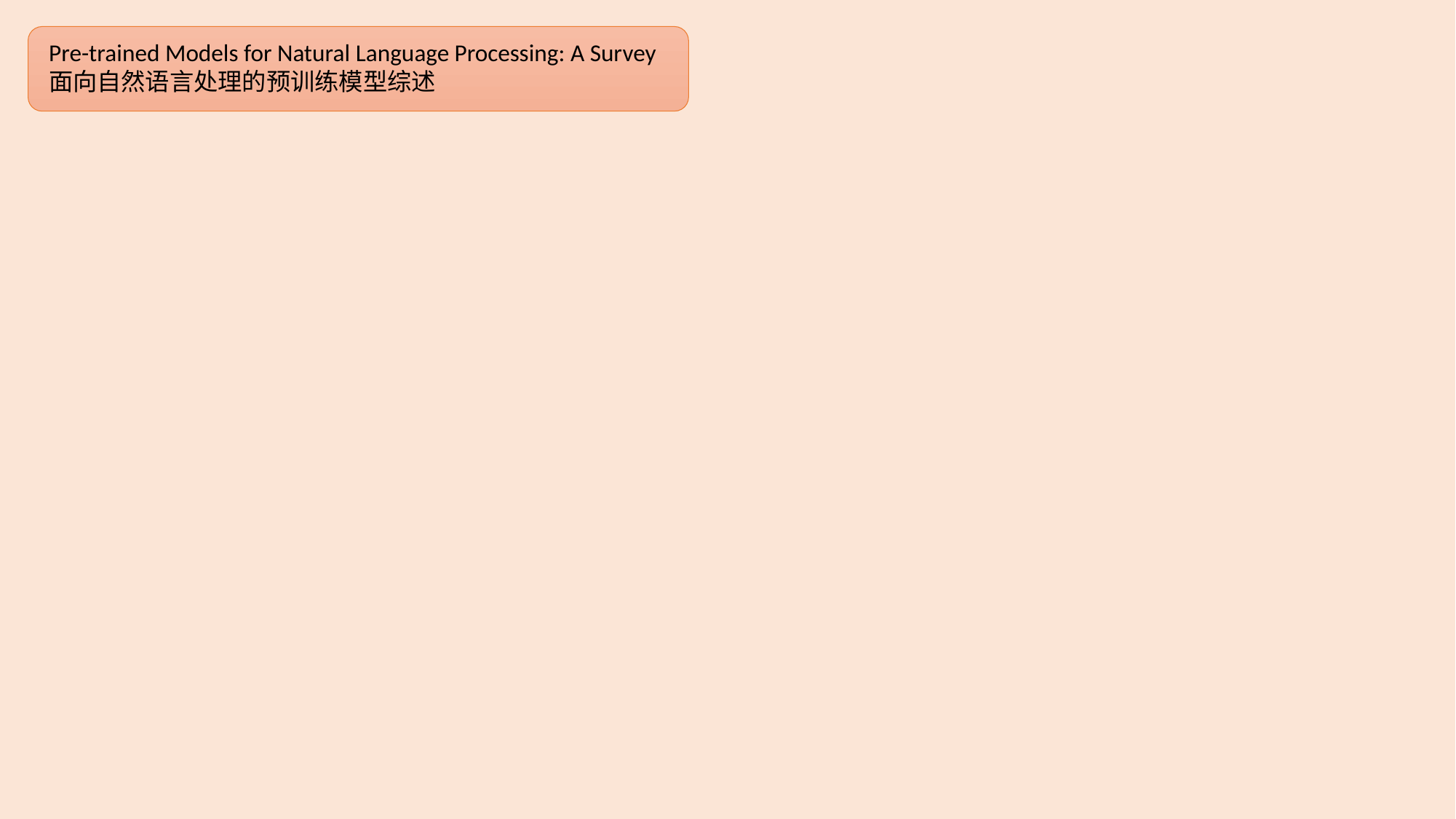

Pre-trained Models for Natural Language Processing: A Survey
面向自然语言处理的预训练模型综述